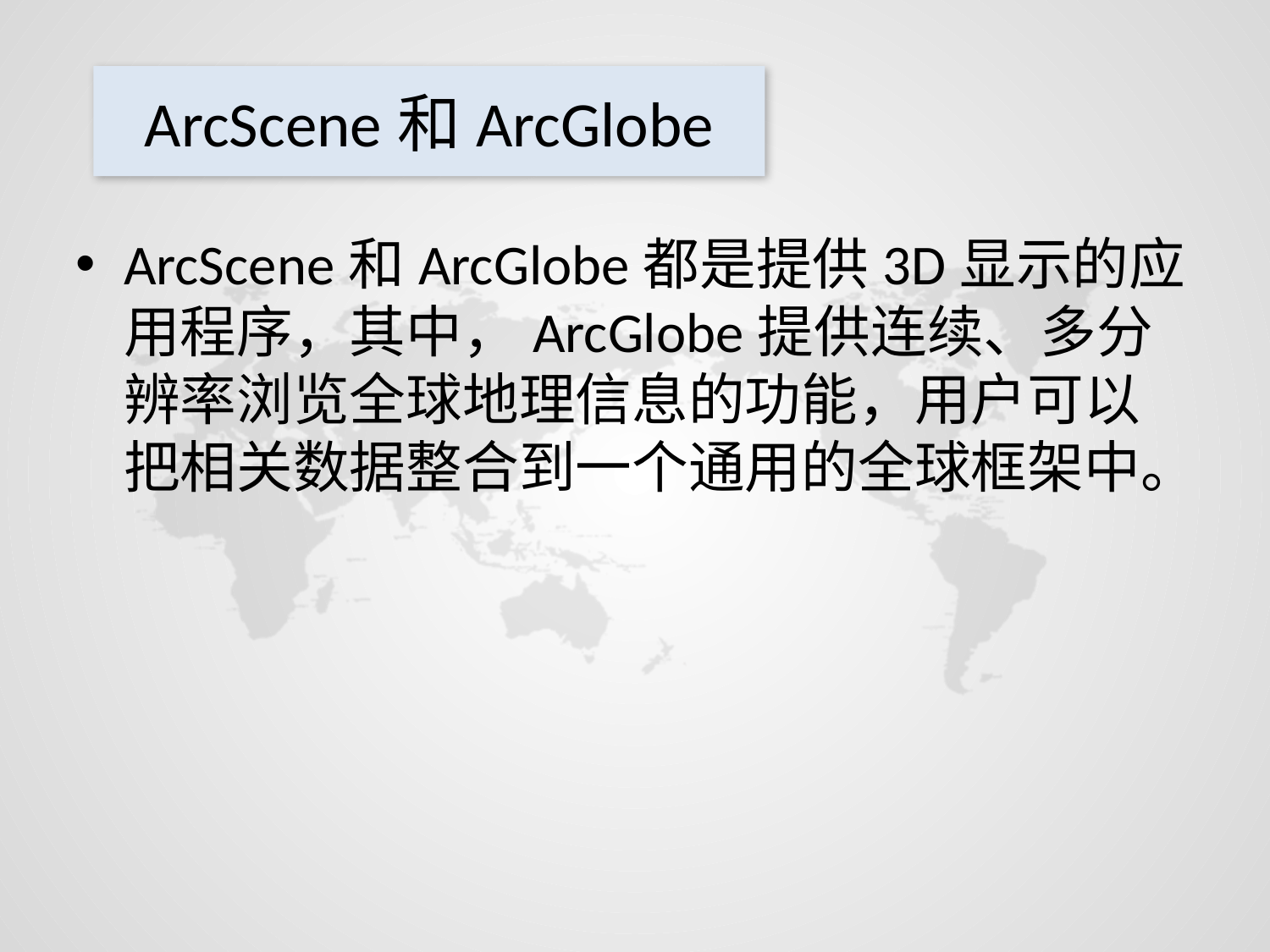

# ArcScene和ArcGlobe
ArcScene和ArcGlobe都是提供3D显示的应用程序，其中，ArcGlobe提供连续、多分辨率浏览全球地理信息的功能，用户可以把相关数据整合到一个通用的全球框架中。